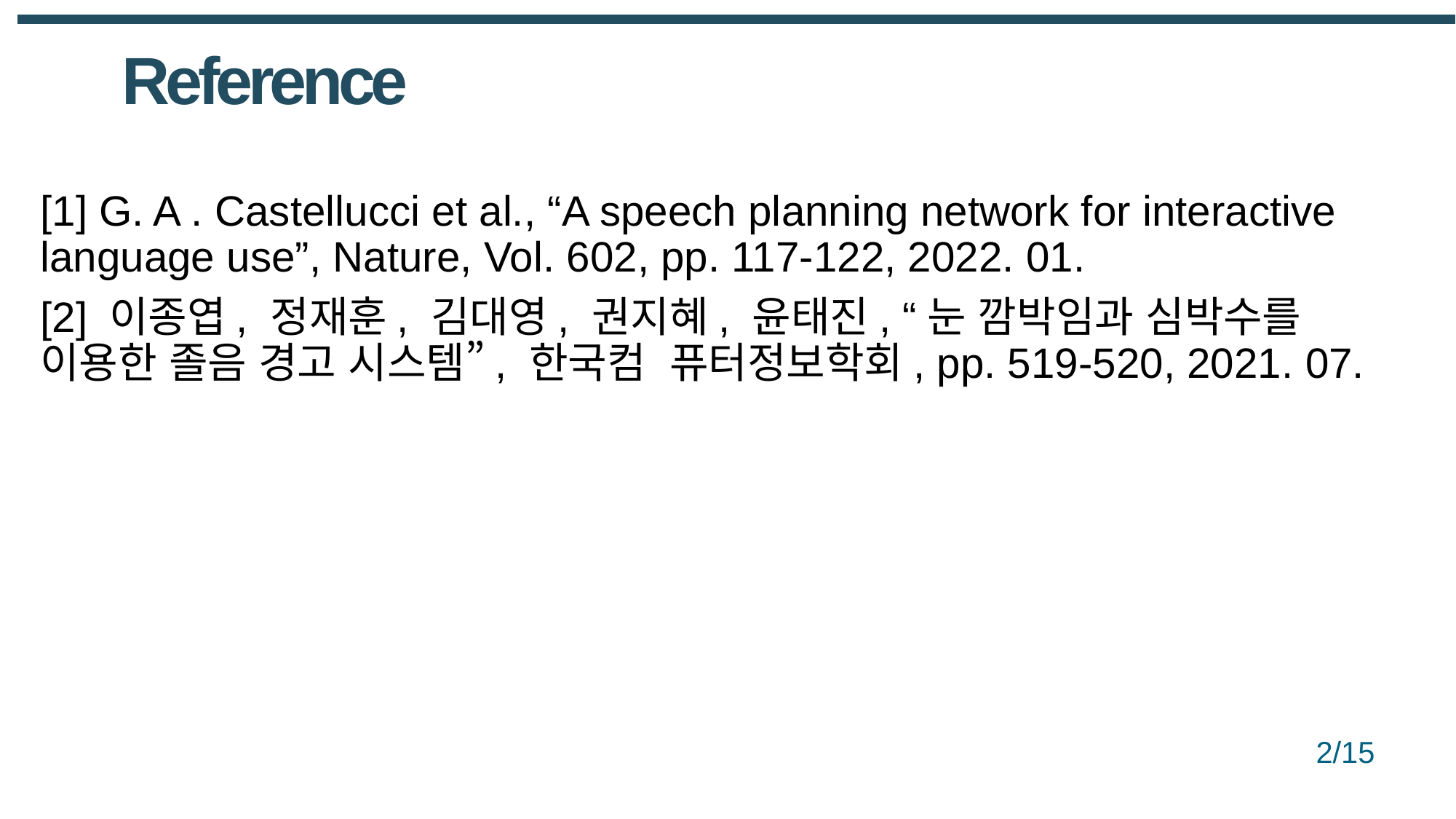

Reference
[1] G. A . Castellucci et al., “A speech planning network for interactive language use”, Nature, Vol. 602, pp. 117-122, 2022. 01.
[2] 이종엽, 정재훈, 김대영, 권지혜, 윤태진, “눈 깜박임과 심박수를 이용한 졸음 경고 시스템”, 한국컴  퓨터정보학회, pp. 519-520, 2021. 07.

2/15